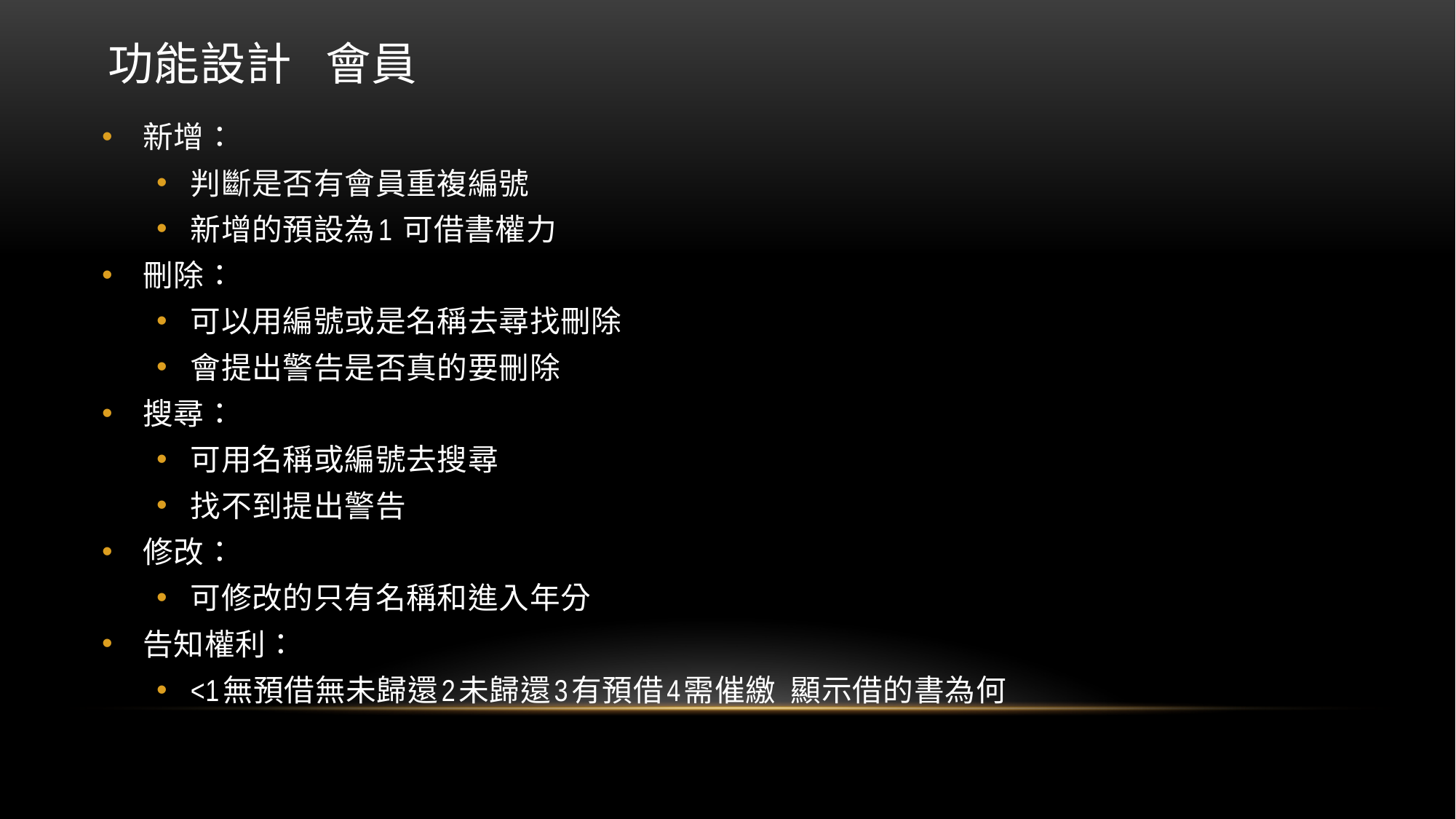

# 功能設計   會員
新增：
判斷是否有會員重複編號
新增的預設為1 可借書權力
刪除：
可以用編號或是名稱去尋找刪除
會提出警告是否真的要刪除
搜尋：
可用名稱或編號去搜尋
找不到提出警告
修改：
可修改的只有名稱和進入年分
告知權利：
<1無預借無未歸還2未歸還3有預借4需催繳  顯示借的書為何